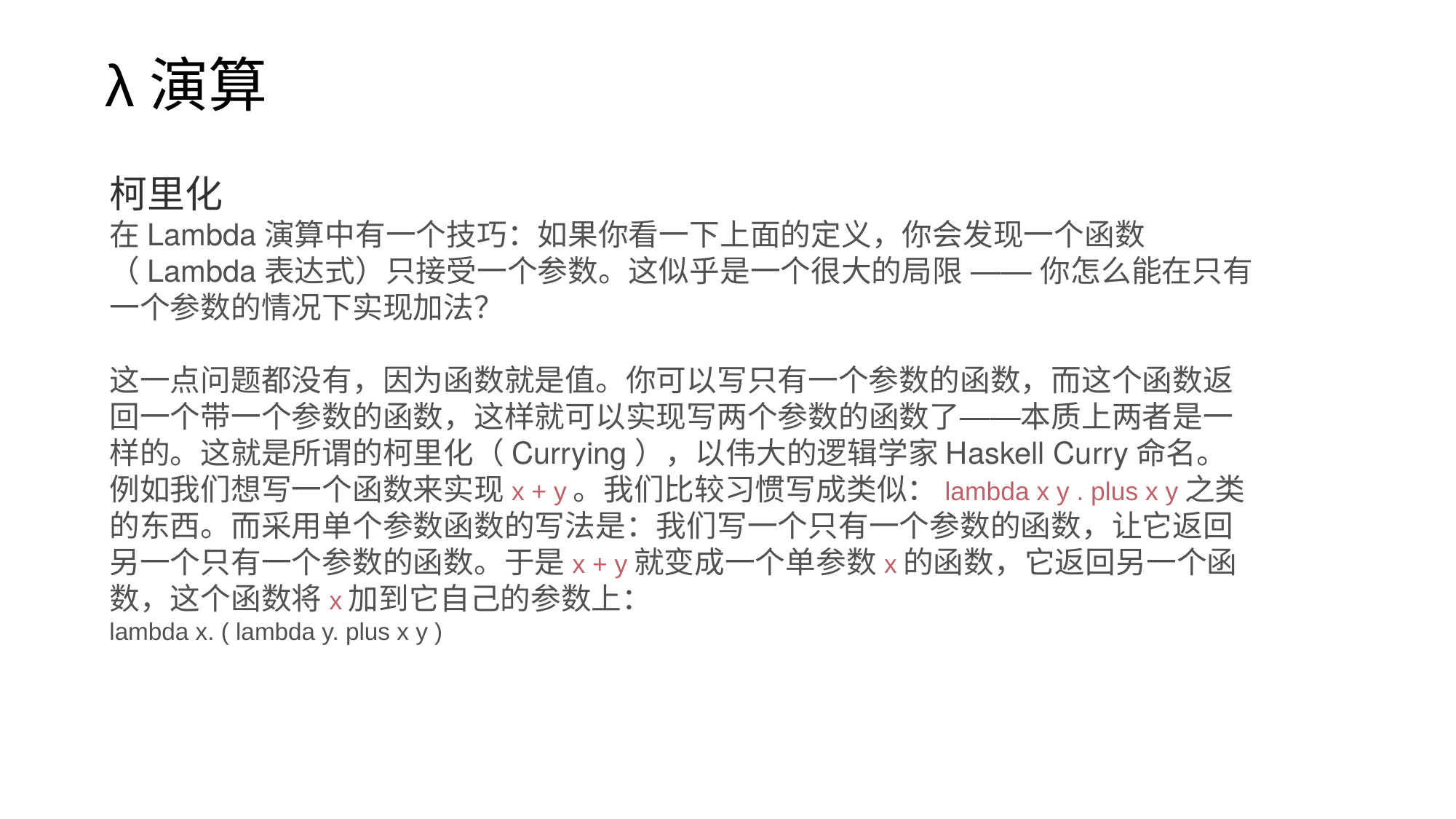

λ演算
柯里化
在Lambda演算中有一个技巧：如果你看一下上面的定义，你会发现一个函数（Lambda表达式）只接受一个参数。这似乎是一个很大的局限 —— 你怎么能在只有一个参数的情况下实现加法？

这一点问题都没有，因为函数就是值。你可以写只有一个参数的函数，而这个函数返回一个带一个参数的函数，这样就可以实现写两个参数的函数了——本质上两者是一样的。这就是所谓的柯里化（Currying），以伟大的逻辑学家Haskell Curry命名。
例如我们想写一个函数来实现x + y。我们比较习惯写成类似：lambda x y . plus x y之类的东西。而采用单个参数函数的写法是：我们写一个只有一个参数的函数，让它返回另一个只有一个参数的函数。于是x + y就变成一个单参数x的函数，它返回另一个函数，这个函数将x加到它自己的参数上：
lambda x. ( lambda y. plus x y )